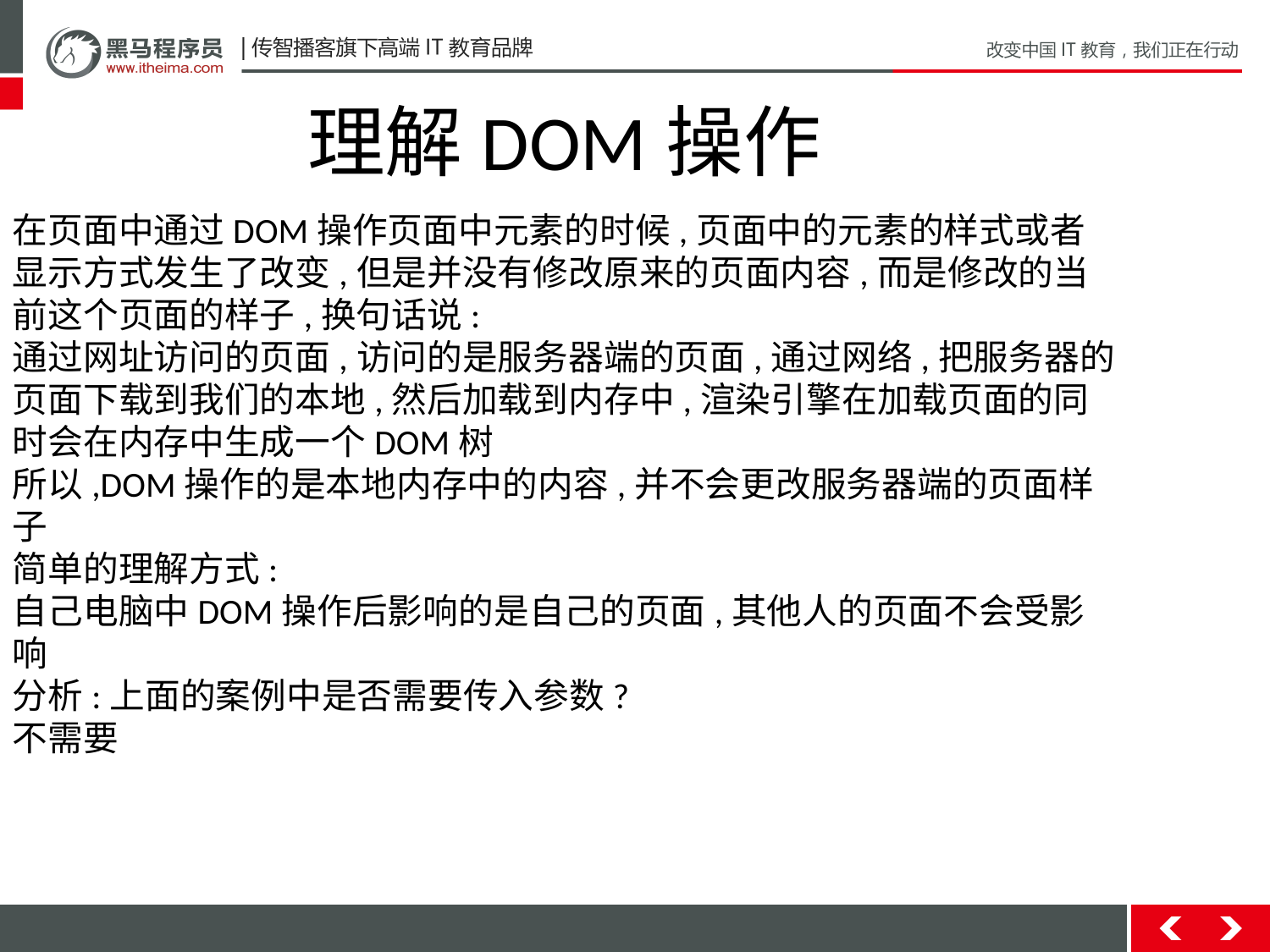

理解DOM操作
在页面中通过DOM操作页面中元素的时候,页面中的元素的样式或者显示方式发生了改变,但是并没有修改原来的页面内容,而是修改的当前这个页面的样子,换句话说:
通过网址访问的页面,访问的是服务器端的页面,通过网络,把服务器的页面下载到我们的本地,然后加载到内存中,渲染引擎在加载页面的同时会在内存中生成一个DOM树
所以,DOM操作的是本地内存中的内容,并不会更改服务器端的页面样子
简单的理解方式:
自己电脑中DOM操作后影响的是自己的页面,其他人的页面不会受影响
分析:上面的案例中是否需要传入参数?
不需要